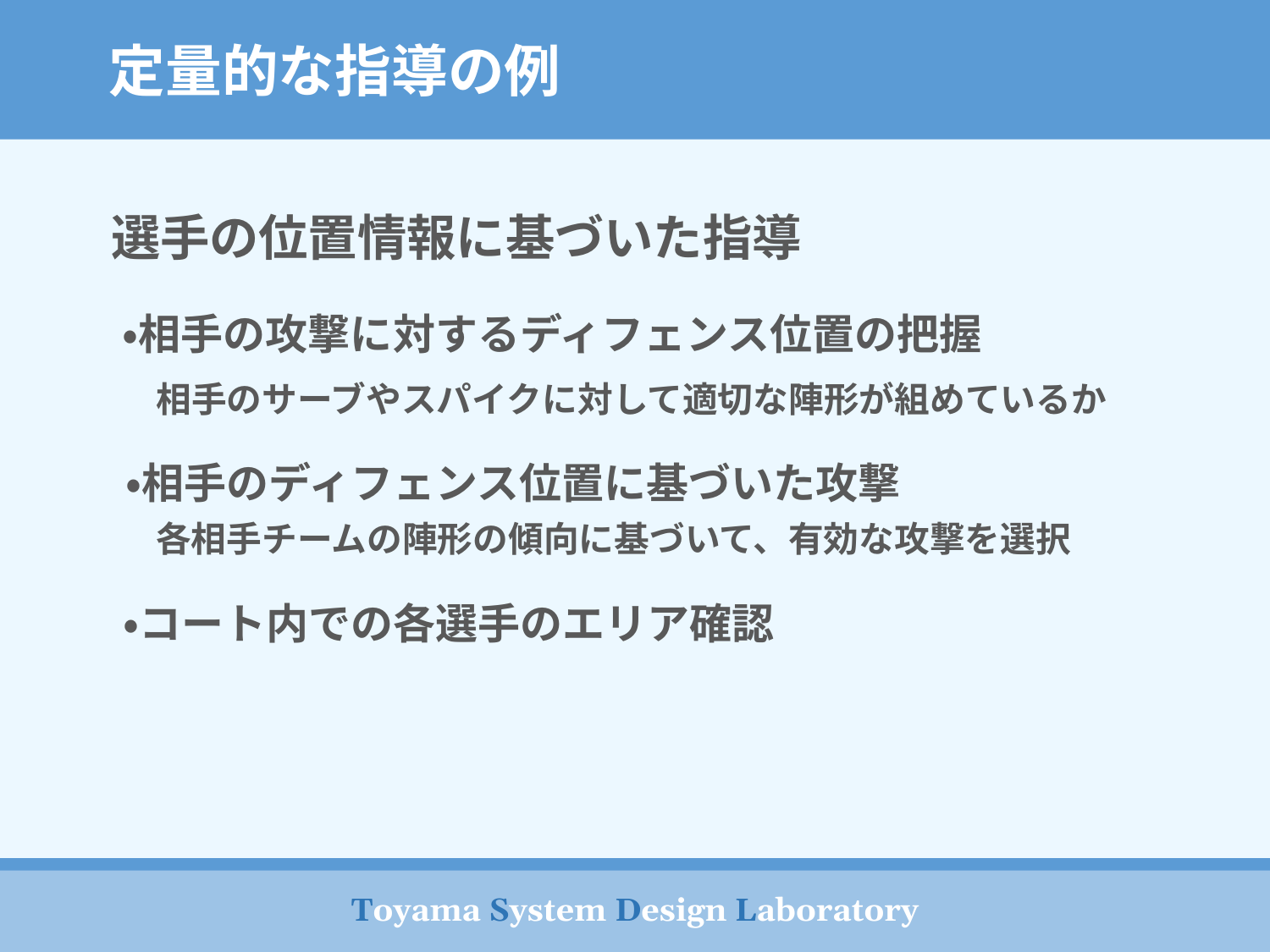

定量的な指導の例
選手の位置情報に基づいた指導
・相手の攻撃に対するディフェンス位置の把握
相手のサーブやスパイクに対して適切な陣形が組めているか
・相手のディフェンス位置に基づいた攻撃
各相手チームの陣形の傾向に基づいて、有効な攻撃を選択
・コート内での各選手のエリア確認

Toyama System Design Laboratory